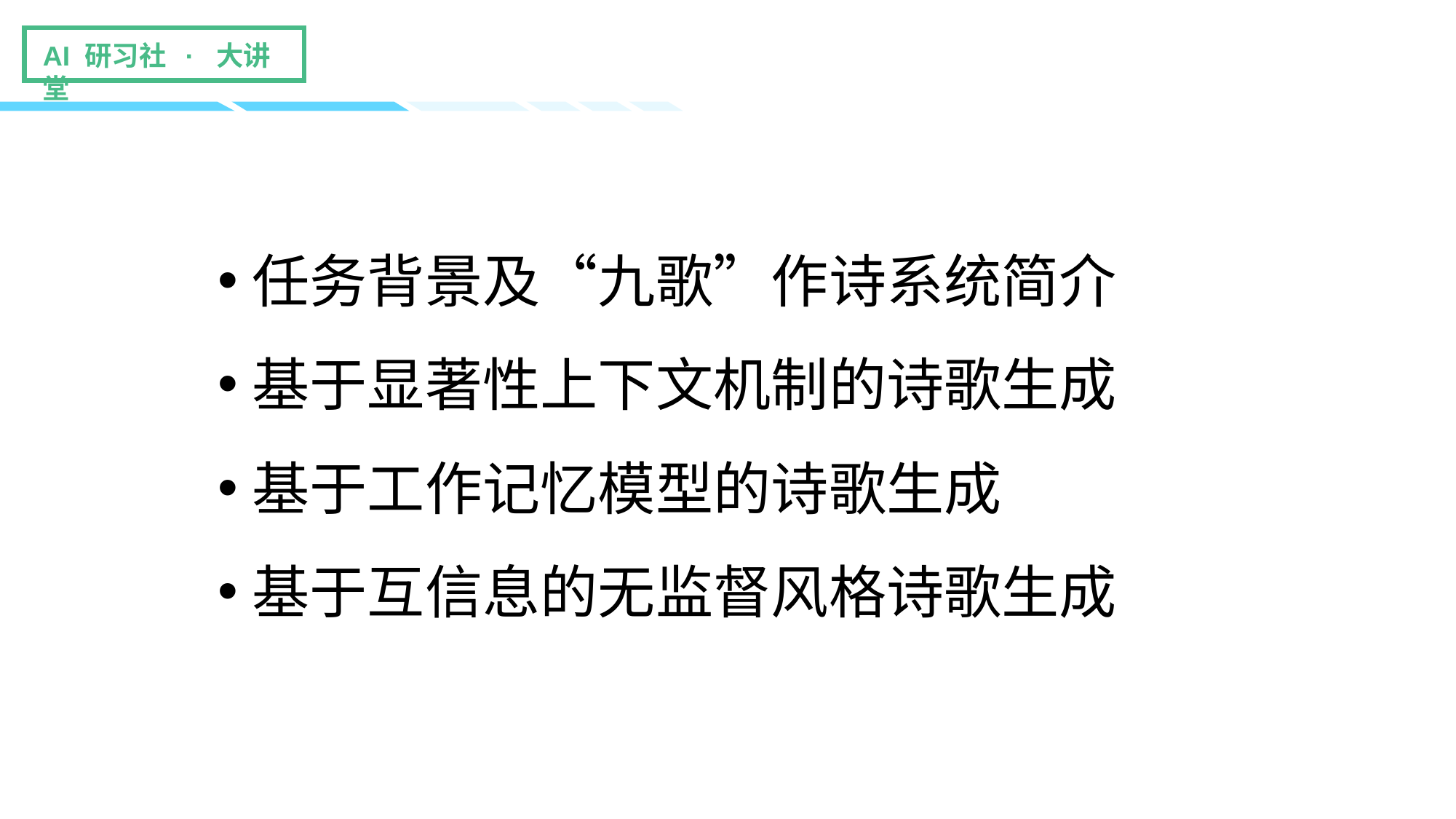

任务背景及“九歌”作诗系统简介
基于显著性上下文机制的诗歌生成
基于工作记忆模型的诗歌生成
基于互信息的无监督风格诗歌生成